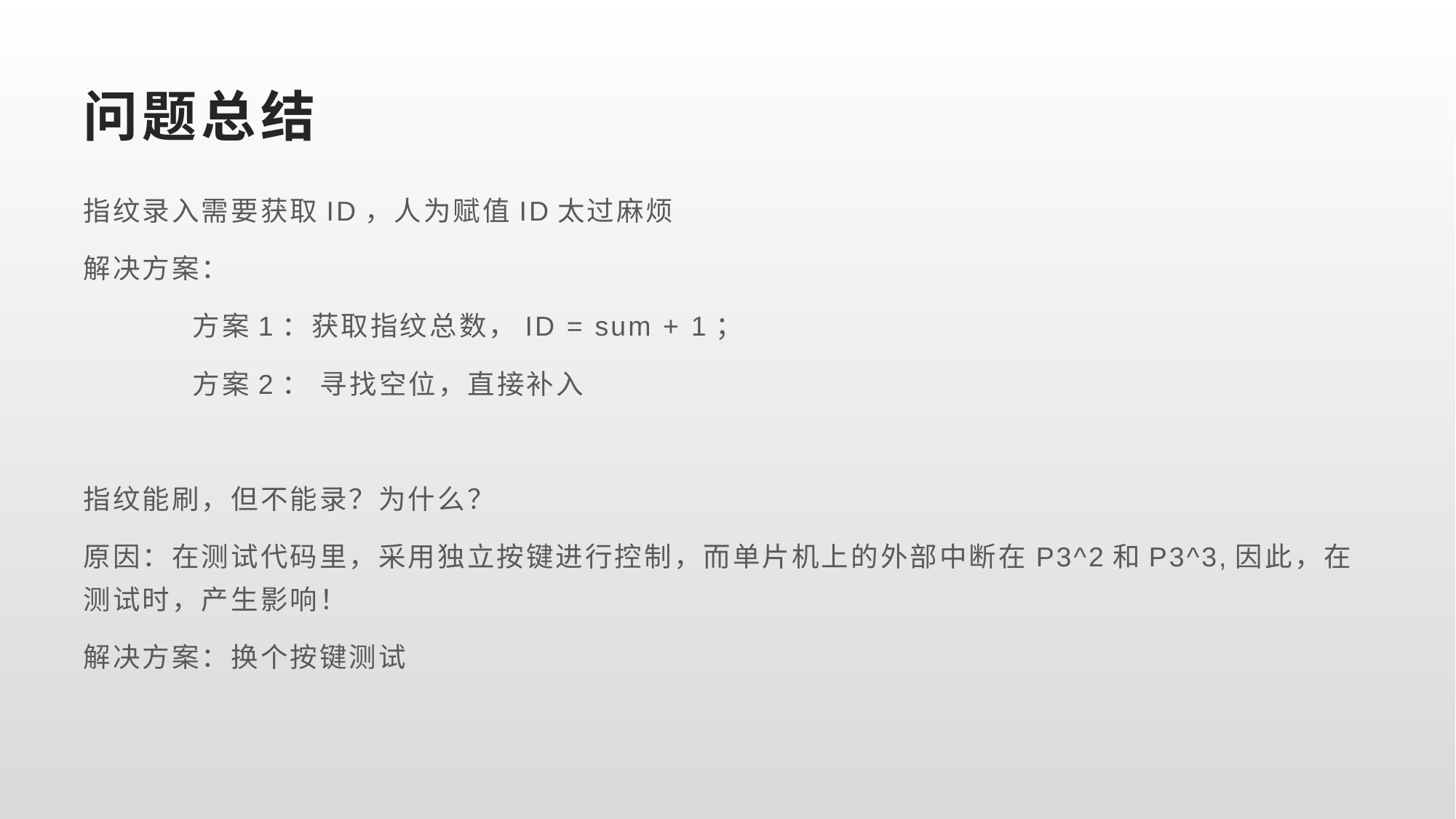

# 问题总结
指纹录入需要获取ID，人为赋值ID太过麻烦
解决方案：
	方案1：获取指纹总数，ID = sum + 1；
	方案2： 寻找空位，直接补入

指纹能刷，但不能录？为什么？
原因：在测试代码里，采用独立按键进行控制，而单片机上的外部中断在P3^2和P3^3,因此，在测试时，产生影响！
解决方案：换个按键测试